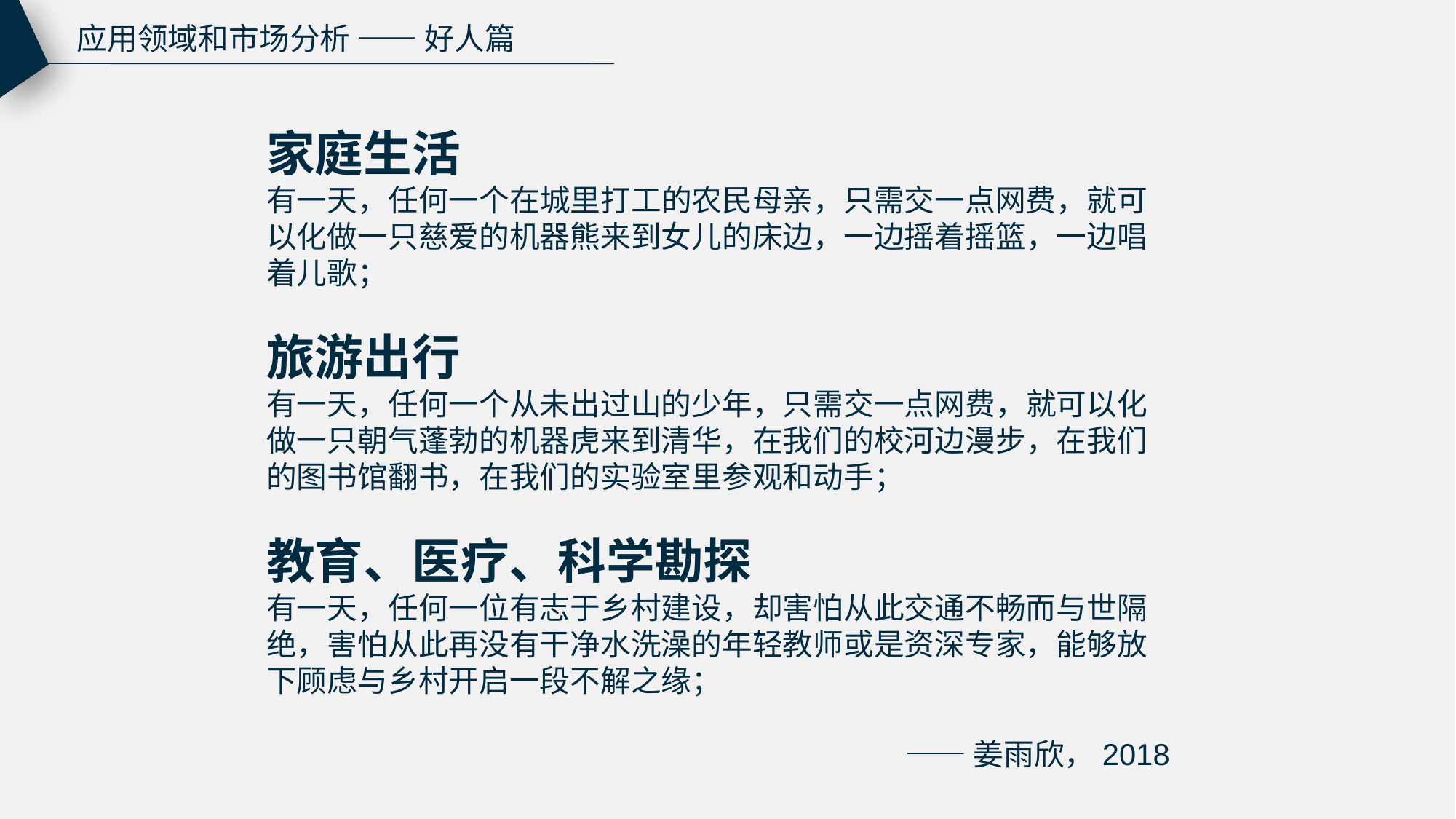

应用领域和市场分析 —— 好人篇

家庭生活
有一天，任何一个在城里打工的农民母亲，只需交一点网费，就可以化做一只慈爱的机器熊来到女儿的床边，一边摇着摇篮，一边唱着儿歌；

旅游出行
有一天，任何一个从未出过山的少年，只需交一点网费，就可以化做一只朝气蓬勃的机器虎来到清华，在我们的校河边漫步，在我们的图书馆翻书，在我们的实验室里参观和动手；

教育、医疗、科学勘探
有一天，任何一位有志于乡村建设，却害怕从此交通不畅而与世隔绝，害怕从此再没有干净水洗澡的年轻教师或是资深专家，能够放下顾虑与乡村开启一段不解之缘；

——姜雨欣，2018